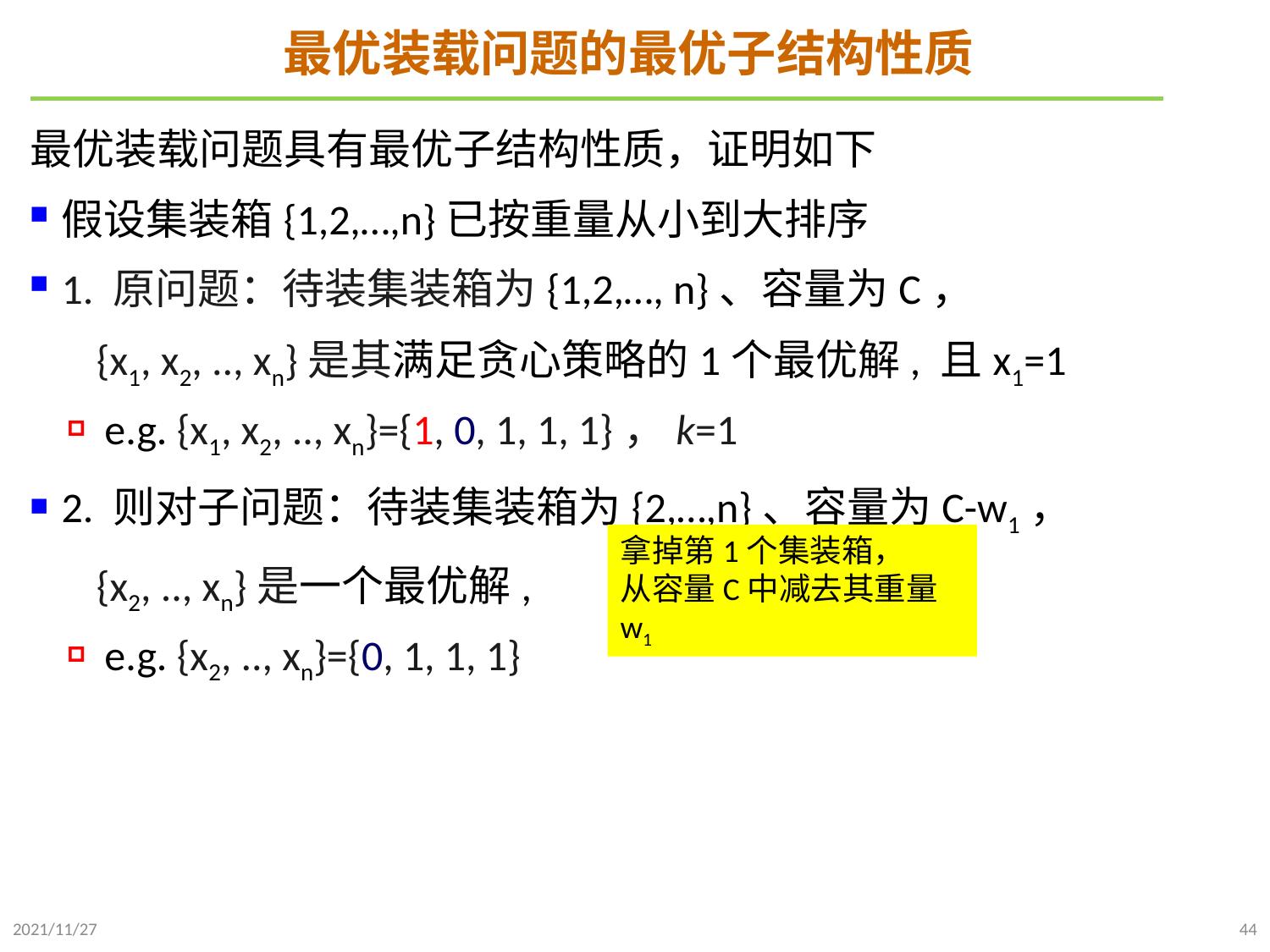

# 最优装载问题的最优子结构性质
最优装载问题具有最优子结构性质，证明如下
假设集装箱{1,2,…,n}已按重量从小到大排序
1. 原问题：待装集装箱为{1,2,…, n}、容量为C，
       {x1, x2, .., xn}是其满足贪心策略的1个最优解, 且x1=1
e.g. {x1, x2, .., xn}={1, 0, 1, 1, 1}，k=1
2. 则对子问题：待装集装箱为{2,…,n}、容量为C-w1，
       {x2, .., xn}是一个最优解,
e.g. {x2, .., xn}={0, 1, 1, 1}

拿掉第1个集装箱，
从容量C中减去其重量w1

2021/11/27
44